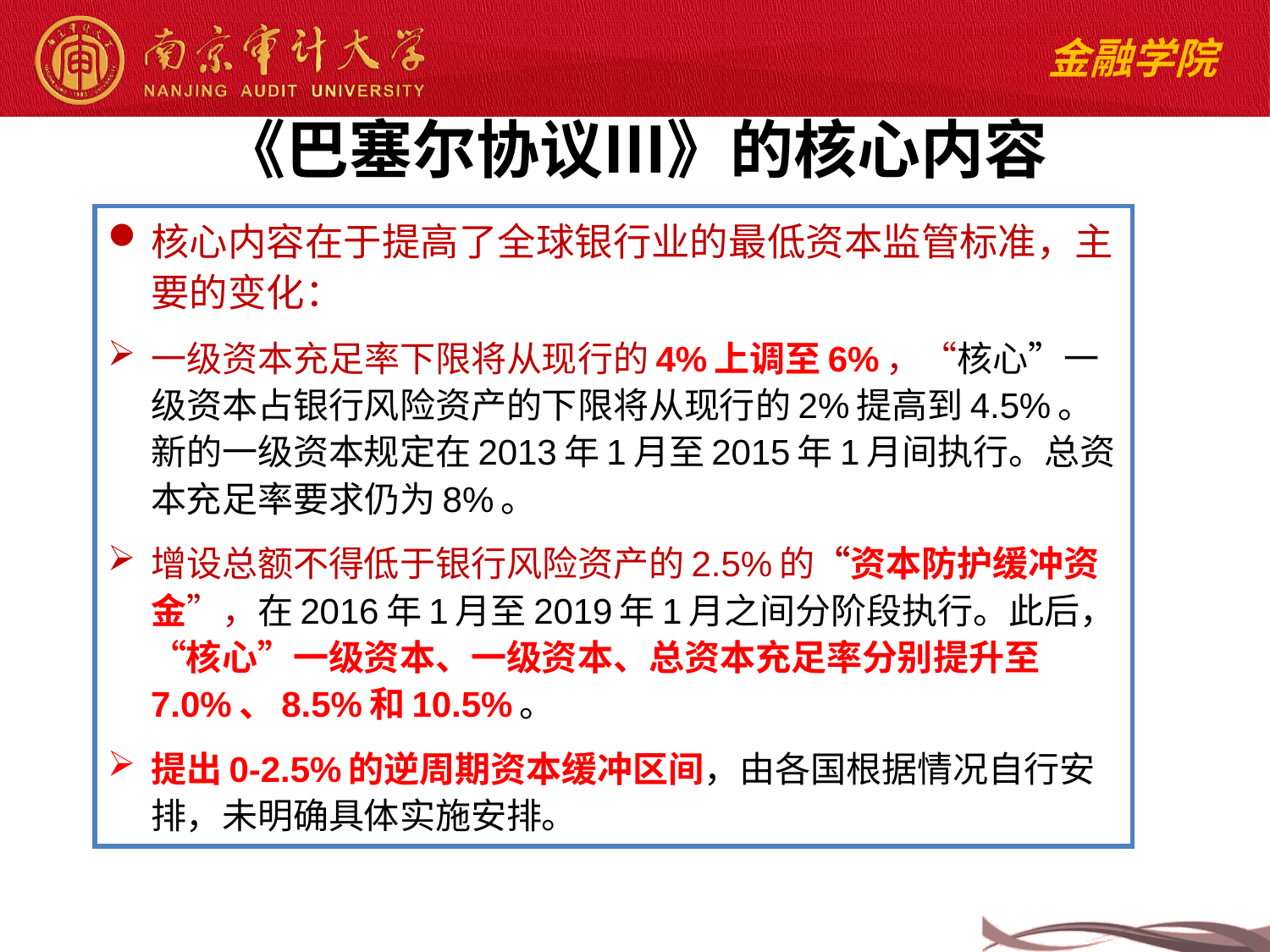

《巴塞尔协议Ⅲ》的核心内容
核心内容在于提高了全球银行业的最低资本监管标准，主要的变化：
一级资本充足率下限将从现行的4%上调至6%，“核心”一级资本占银行风险资产的下限将从现行的2%提高到4.5%。新的一级资本规定在2013年1月至2015年1月间执行。总资本充足率要求仍为8%。
增设总额不得低于银行风险资产的2.5%的“资本防护缓冲资金”，在2016年1月至2019年1月之间分阶段执行。此后，“核心”一级资本、一级资本、总资本充足率分别提升至7.0%、8.5%和10.5%。
提出0-2.5%的逆周期资本缓冲区间，由各国根据情况自行安排，未明确具体实施安排。